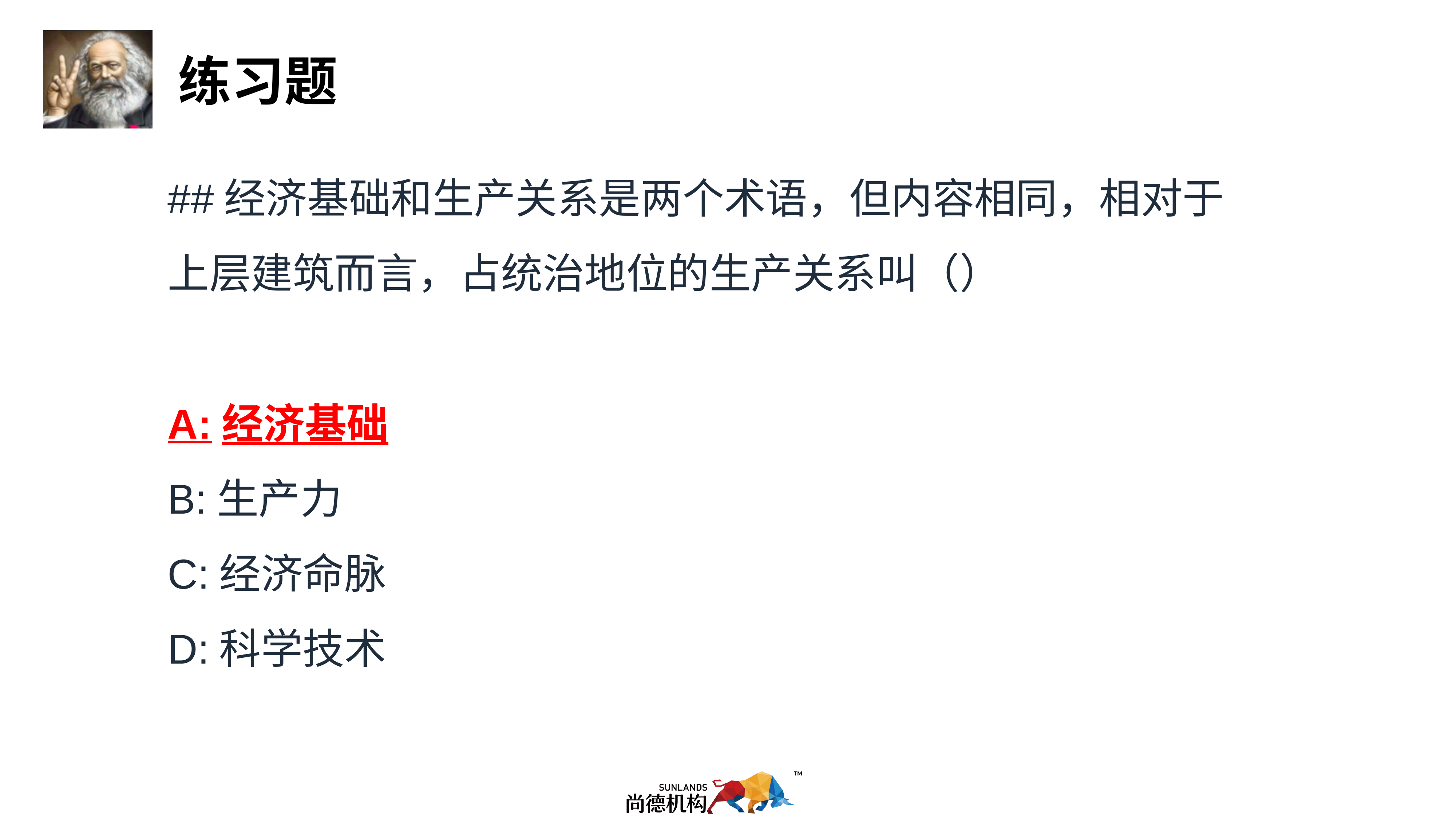

##经济基础和生产关系是两个术语，但内容相同，相对于
上层建筑而言，占统治地位的生产关系叫（）

A:经济基础
B:生产力
C:经济命脉
D:科学技术